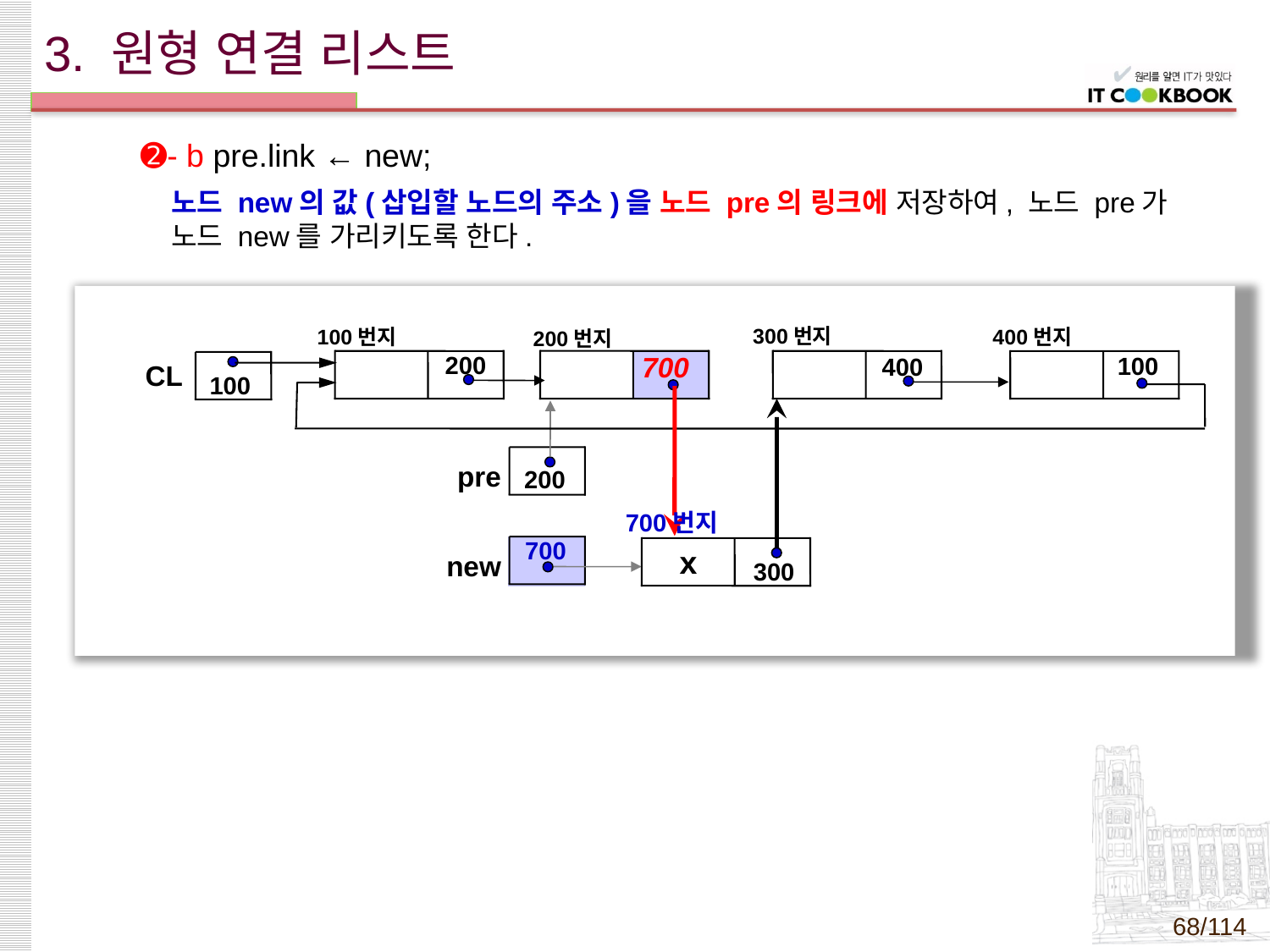

# 3. 원형 연결 리스트
 ➋- b pre.link ← new;
노드 new의 값(삽입할 노드의 주소)을 노드 pre의 링크에 저장하여, 노드 pre가 노드 new를 가리키도록 한다.

300번지

400

100번지

200

400번지

100

200번지

700

CL

100

pre

200

700번지

x

300

new

700